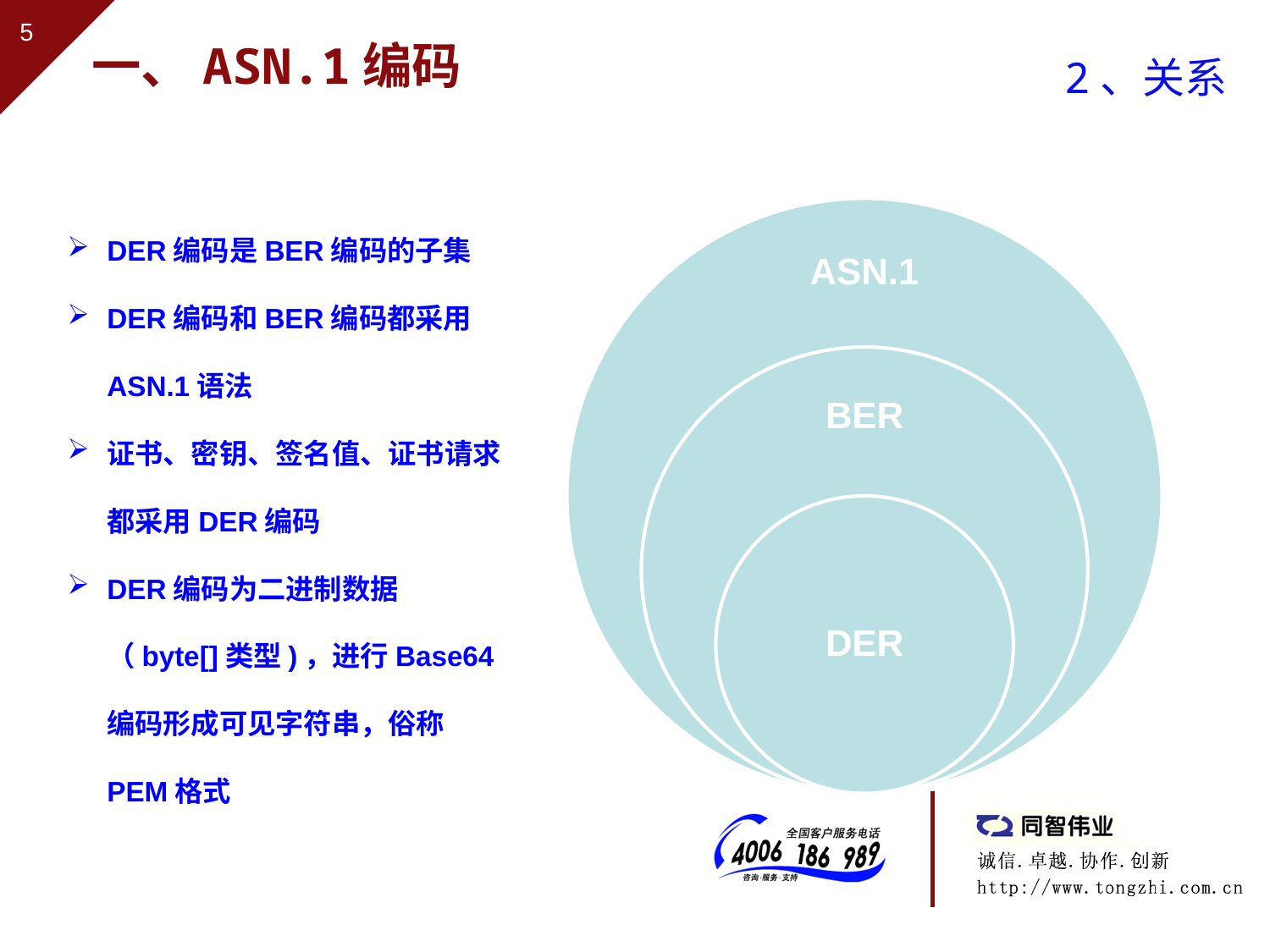

# 一、ASN.1编码
2、关系
DER编码是BER编码的子集
DER编码和BER编码都采用ASN.1语法
证书、密钥、签名值、证书请求都采用DER编码
DER编码为二进制数据（byte[]类型)，进行Base64编码形成可见字符串，俗称PEM格式
ASN.1
BER
DER